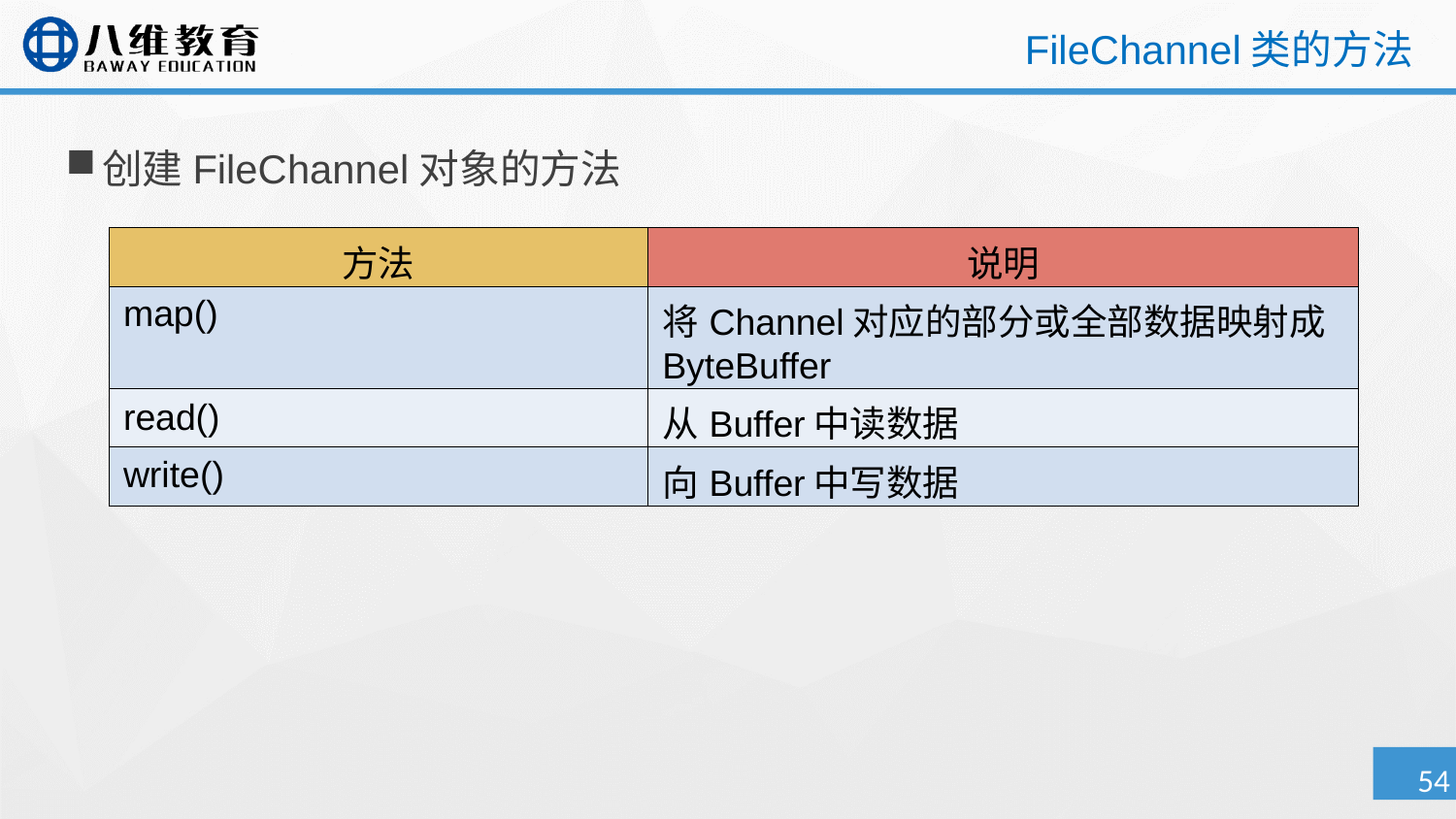

# FileChannel类的方法
创建FileChannel对象的方法
| 方法 | 说明 |
| --- | --- |
| map() | 将Channel对应的部分或全部数据映射成ByteBuffer |
| read() | 从Buffer中读数据 |
| write() | 向Buffer中写数据 |